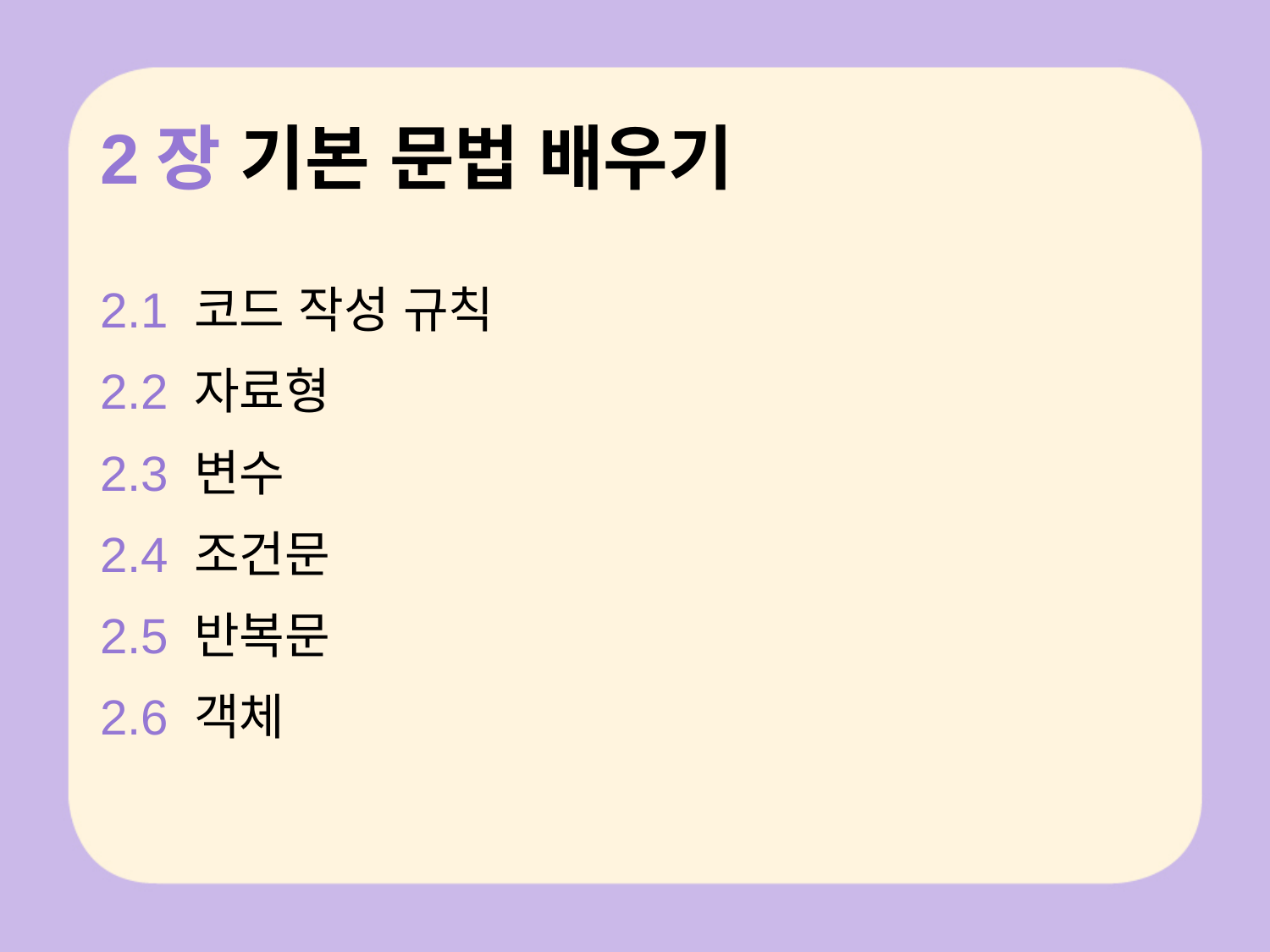

# 2장 기본 문법 배우기
2.1 코드 작성 규칙
2.2 자료형
2.3 변수
2.4 조건문
2.5 반복문
2.6 객체